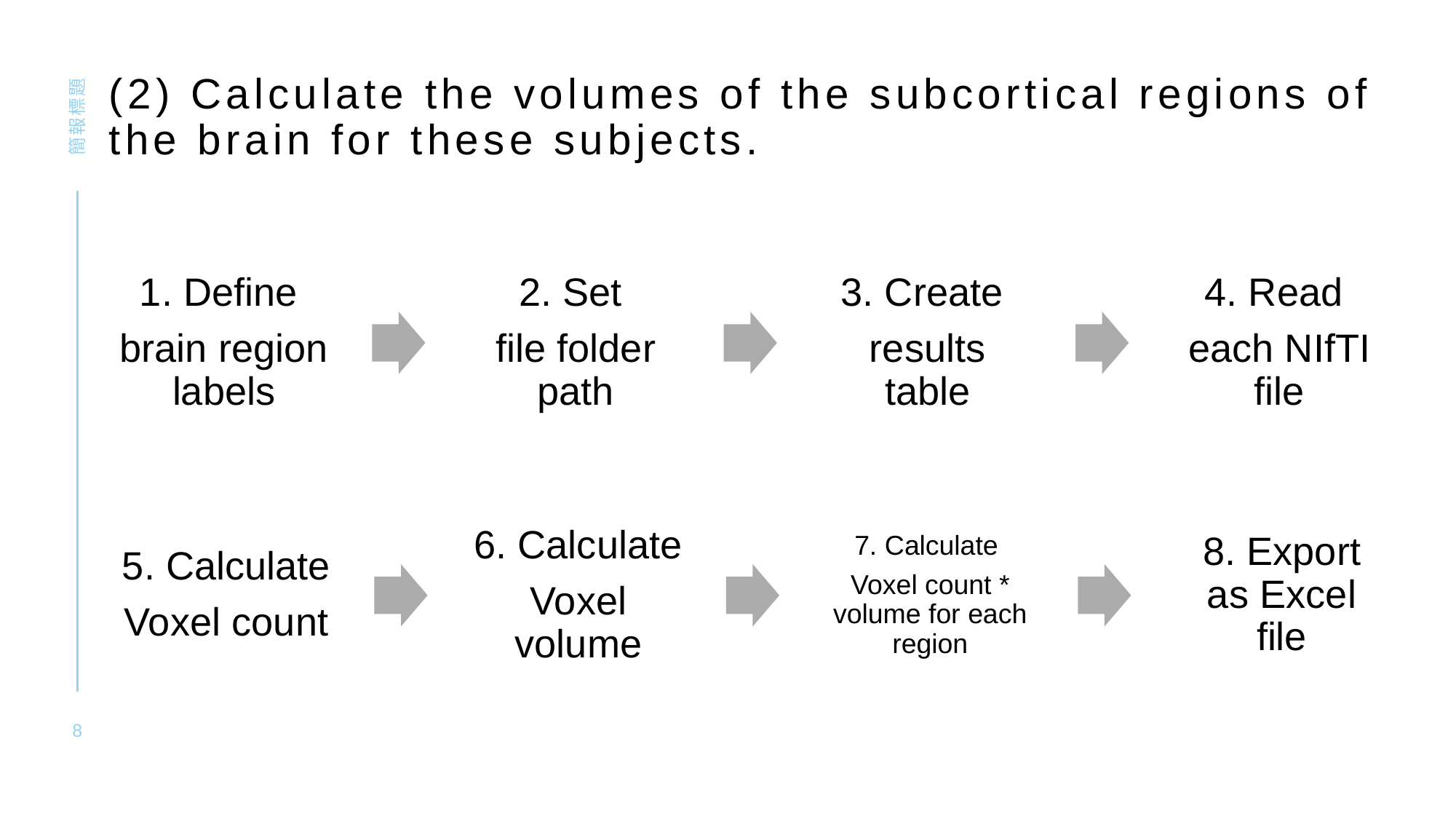

# (2) Calculate the volumes of the subcortical regions of the brain for these subjects.
簡報標題
1. Define
brain region labels

2. Set
file folder path

3. Create
results table

4. Read
each NIfTI file
5. Calculate
Voxel count

6. Calculate
Voxel volume

7. Calculate
Voxel count * volume for each region

8. Export as Excel file
8